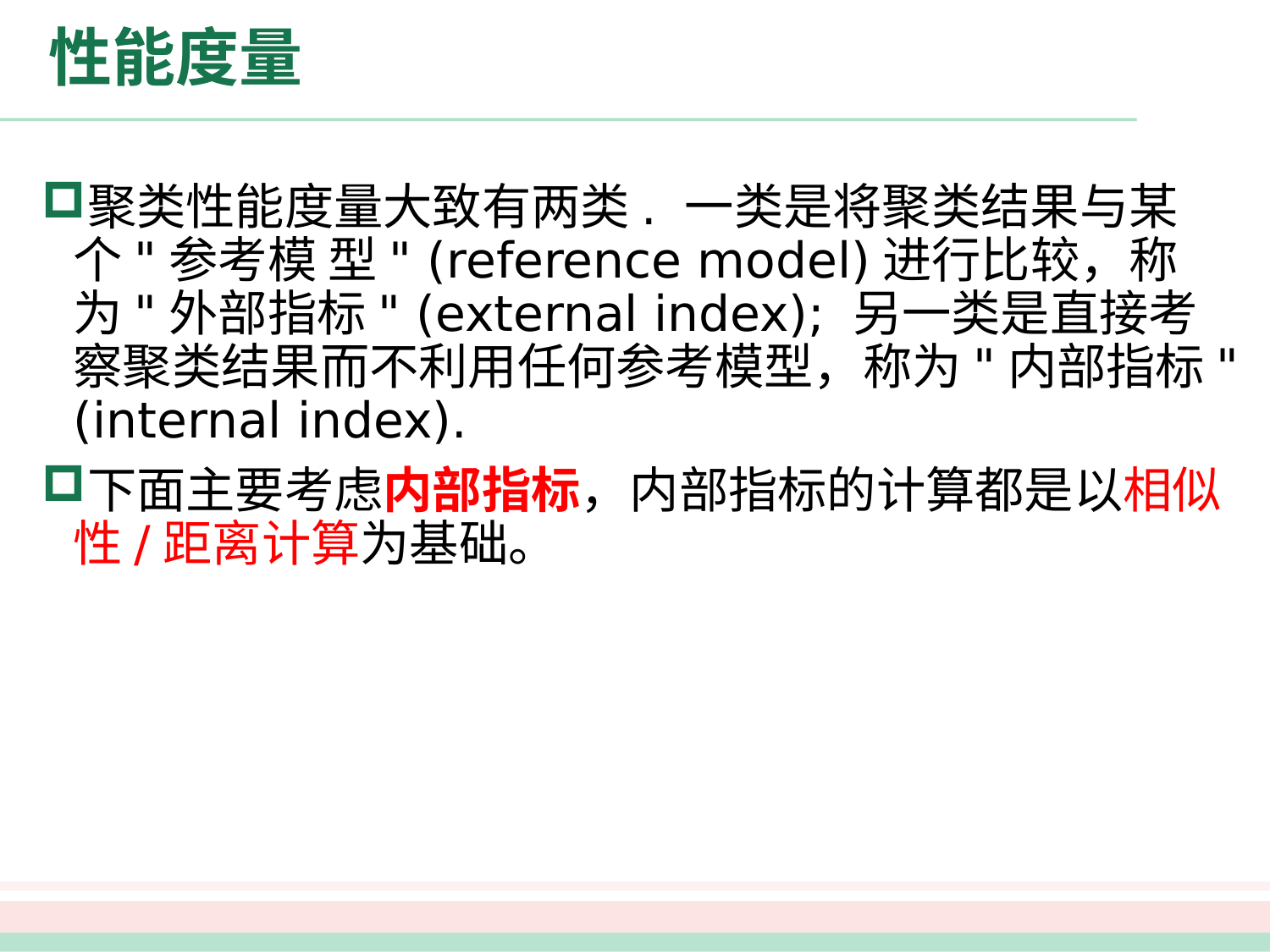

# 性能度量
聚类性能度量大致有两类. 一类是将聚类结果与某个"参考模 型" (reference model)进行比较，称为"外部指标" (external index); 另一类是直接考察聚类结果而不利用任何参考模型，称为"内部指标" (internal index).
下面主要考虑内部指标，内部指标的计算都是以相似性/距离计算为基础。